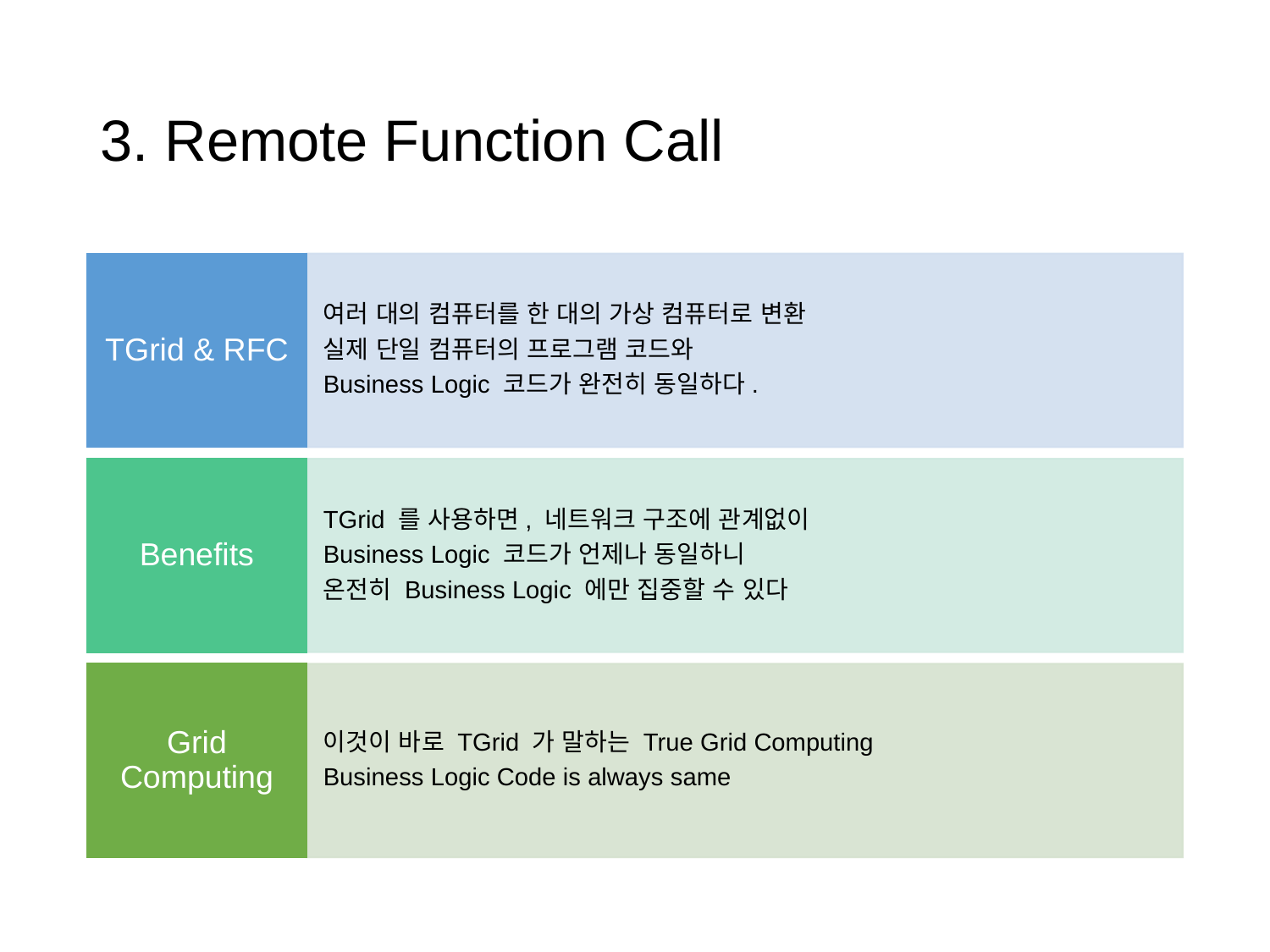

# 3. Remote Function Call
여러 대의 컴퓨터를 한 대의 가상 컴퓨터로 변환
실제 단일 컴퓨터의 프로그램 코드와
Business Logic 코드가 완전히 동일하다.
TGrid & RFC
TGrid 를 사용하면, 네트워크 구조에 관계없이
Business Logic 코드가 언제나 동일하니
온전히 Business Logic 에만 집중할 수 있다
Benefits
이것이 바로 TGrid 가 말하는 True Grid Computing
Business Logic Code is always same
Grid Computing